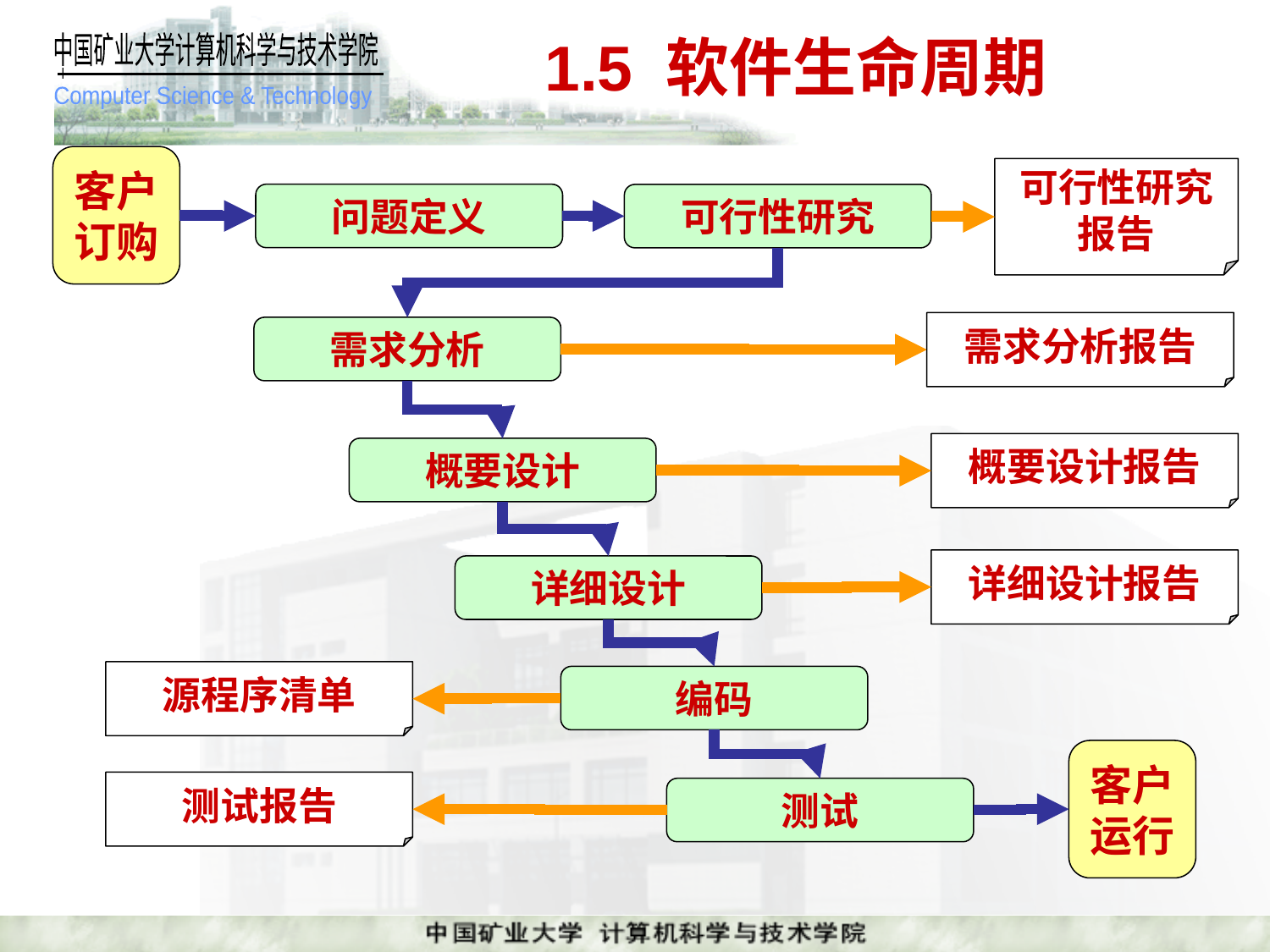

# 1.5 软件生命周期
客户
订购
可行性研究
报告
问题定义
可行性研究
需求分析报告
需求分析
概要设计报告
概要设计
详细设计报告
详细设计
源程序清单
编码
客户
运行
测试报告
测试
81